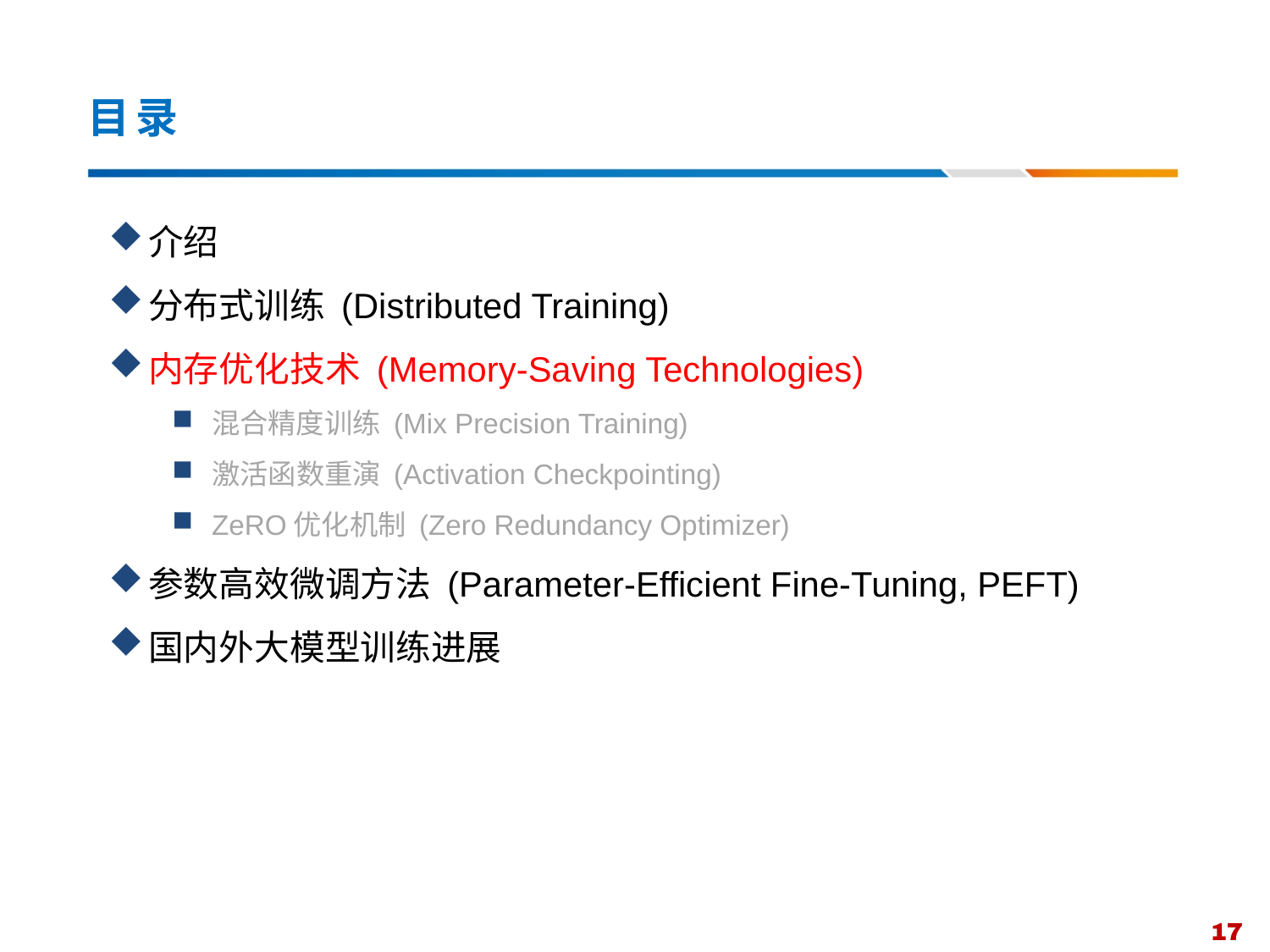

# 目录
介绍
分布式训练 (Distributed Training)
内存优化技术 (Memory-Saving Technologies)
混合精度训练 (Mix Precision Training)
激活函数重演 (Activation Checkpointing)
ZeRO优化机制 (Zero Redundancy Optimizer)
参数高效微调方法 (Parameter-Efficient Fine-Tuning, PEFT)
国内外大模型训练进展
17